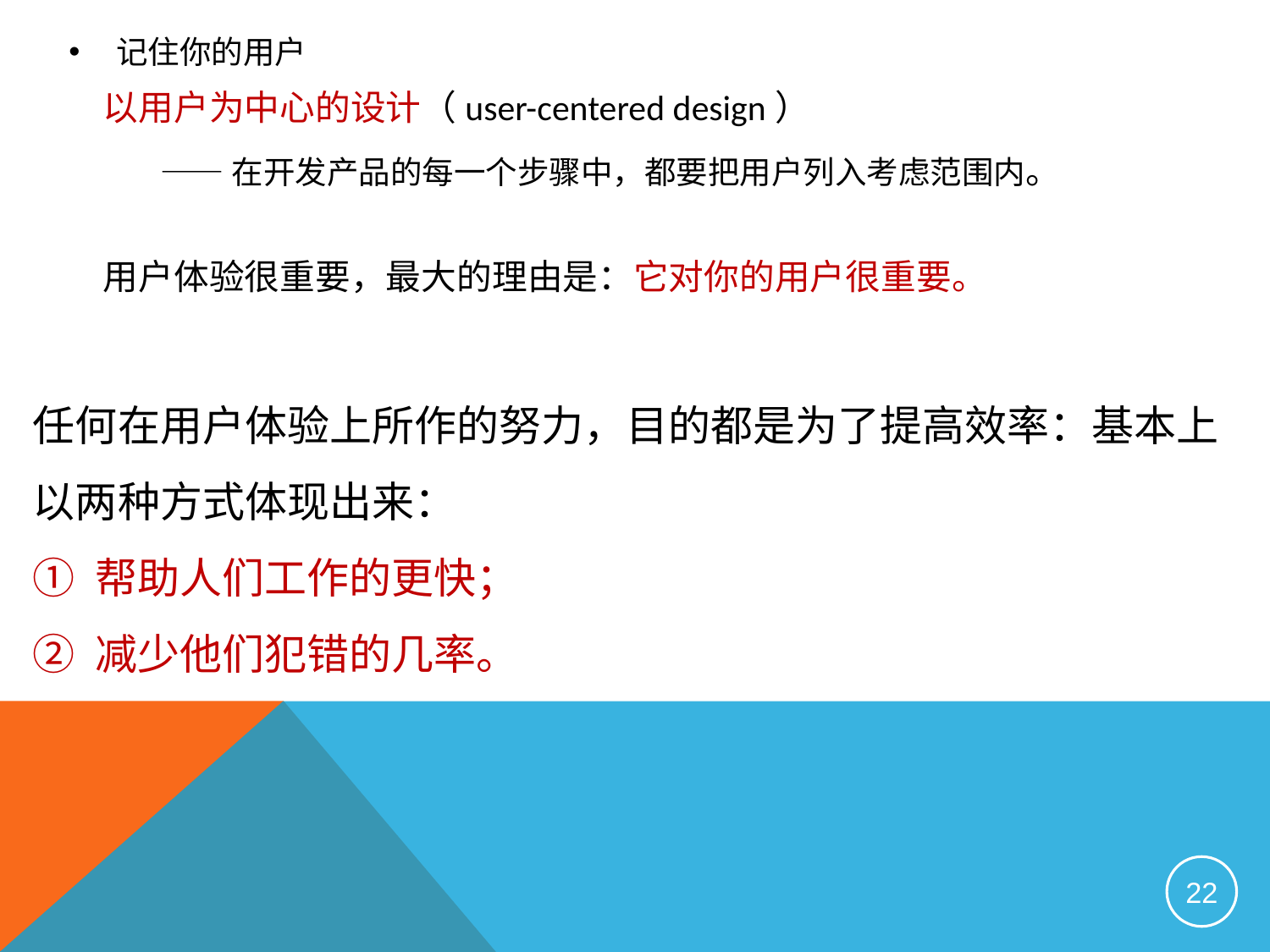

记住你的用户
以用户为中心的设计（user-centered design）
        ——在开发产品的每一个步骤中，都要把用户列入考虑范围内。
用户体验很重要，最大的理由是：它对你的用户很重要。
任何在用户体验上所作的努力，目的都是为了提高效率：基本上以两种方式体现出来：
① 帮助人们工作的更快；
② 减少他们犯错的几率。
22